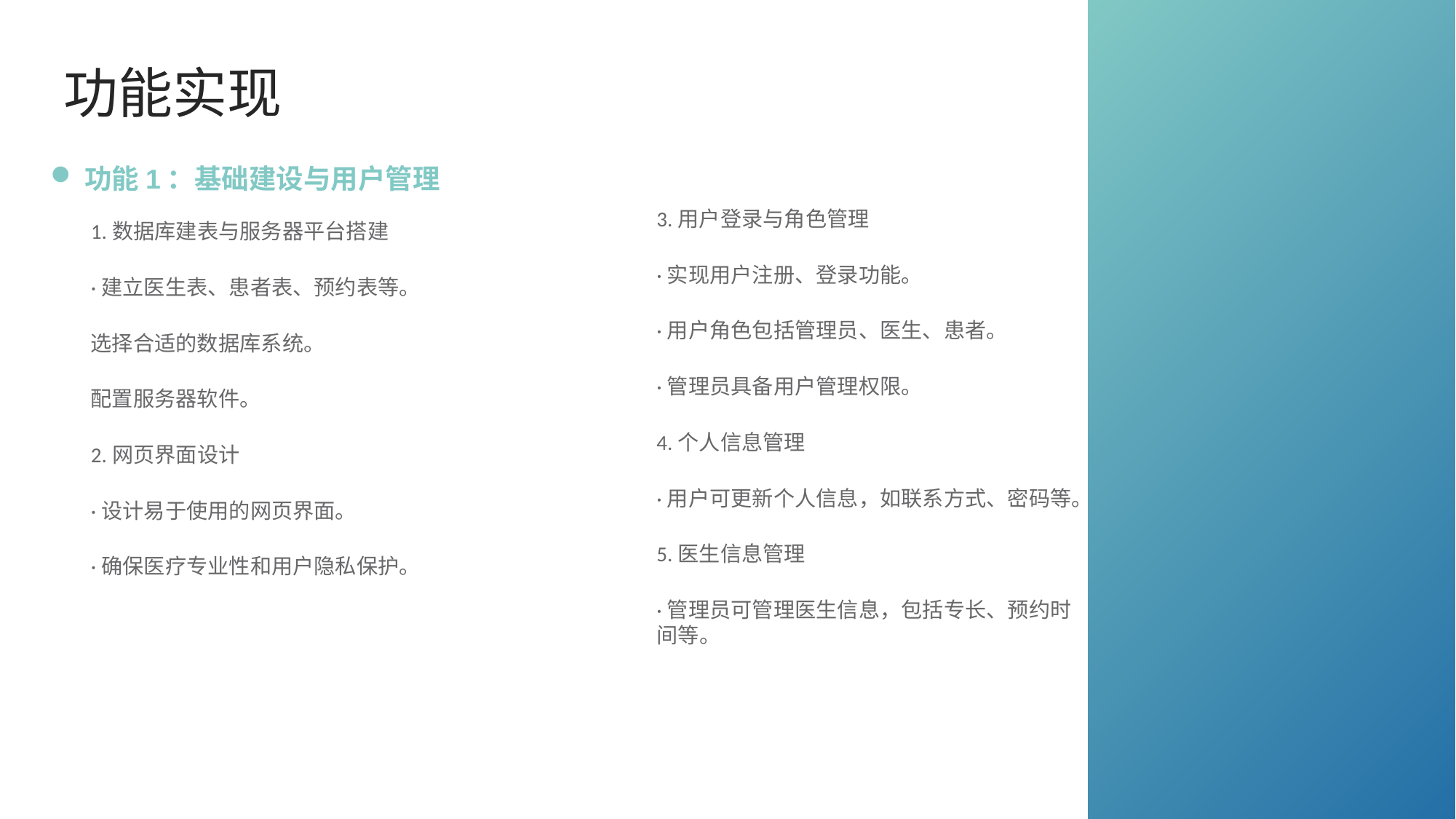

功能实现
功能1：基础建设与用户管理
3.用户登录与角色管理
·实现用户注册、登录功能。
·用户角色包括管理员、医生、患者。
·管理员具备用户管理权限。
4.个人信息管理
·用户可更新个人信息，如联系方式、密码等。
5.医生信息管理
·管理员可管理医生信息，包括专长、预约时间等。
1.数据库建表与服务器平台搭建
·建立医生表、患者表、预约表等。
选择合适的数据库系统。
配置服务器软件。
2.网页界面设计
·设计易于使用的网页界面。
·确保医疗专业性和用户隐私保护。